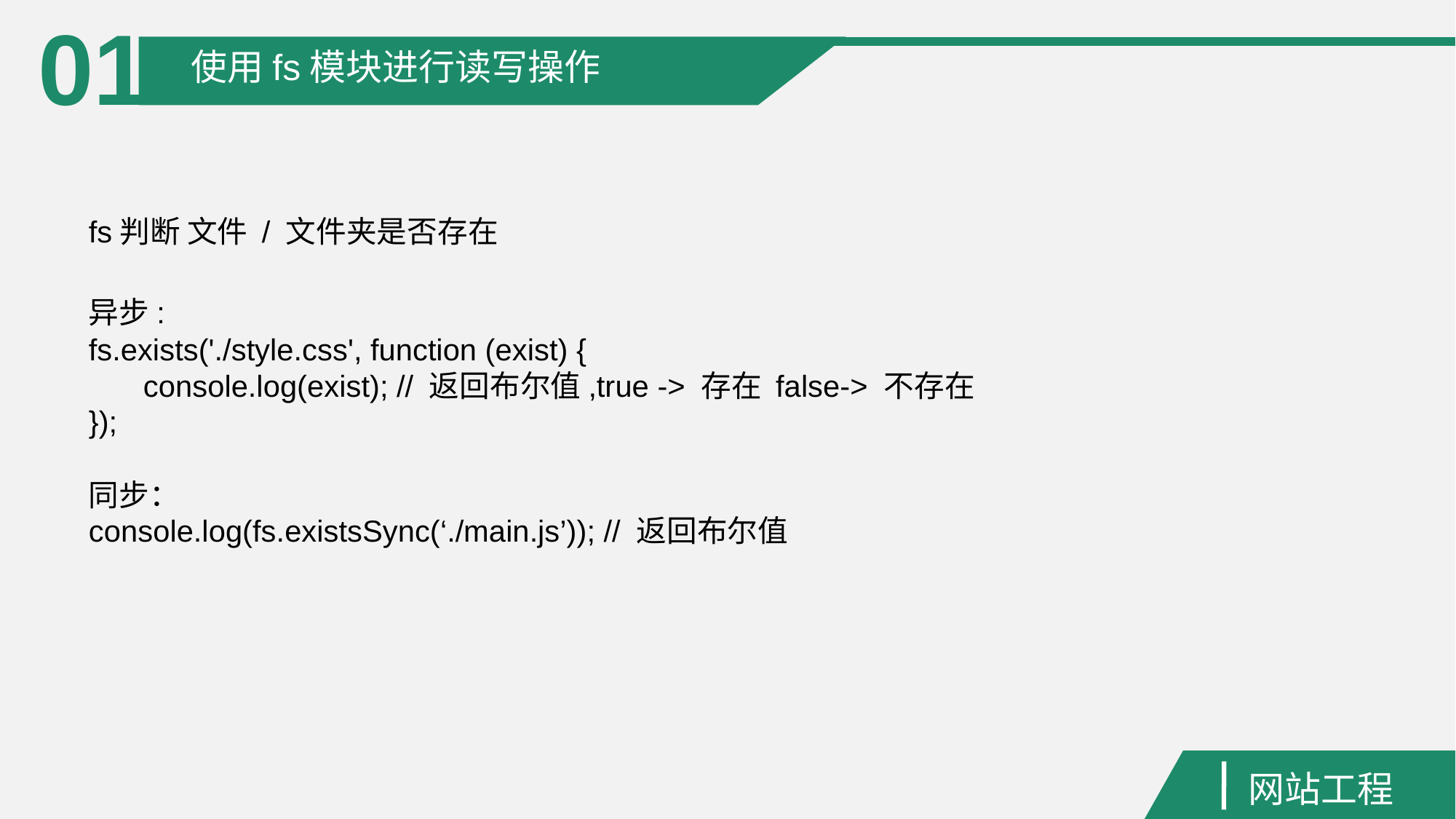

01
使用fs模块进行读写操作

fs判断 文件 / 文件夹是否存在
异步:
fs.exists('./style.css', function (exist) {
console.log(exist); // 返回布尔值,true -> 存在 false-> 不存在
});

同步：
console.log(fs.existsSync(‘./main.js’)); // 返回布尔值